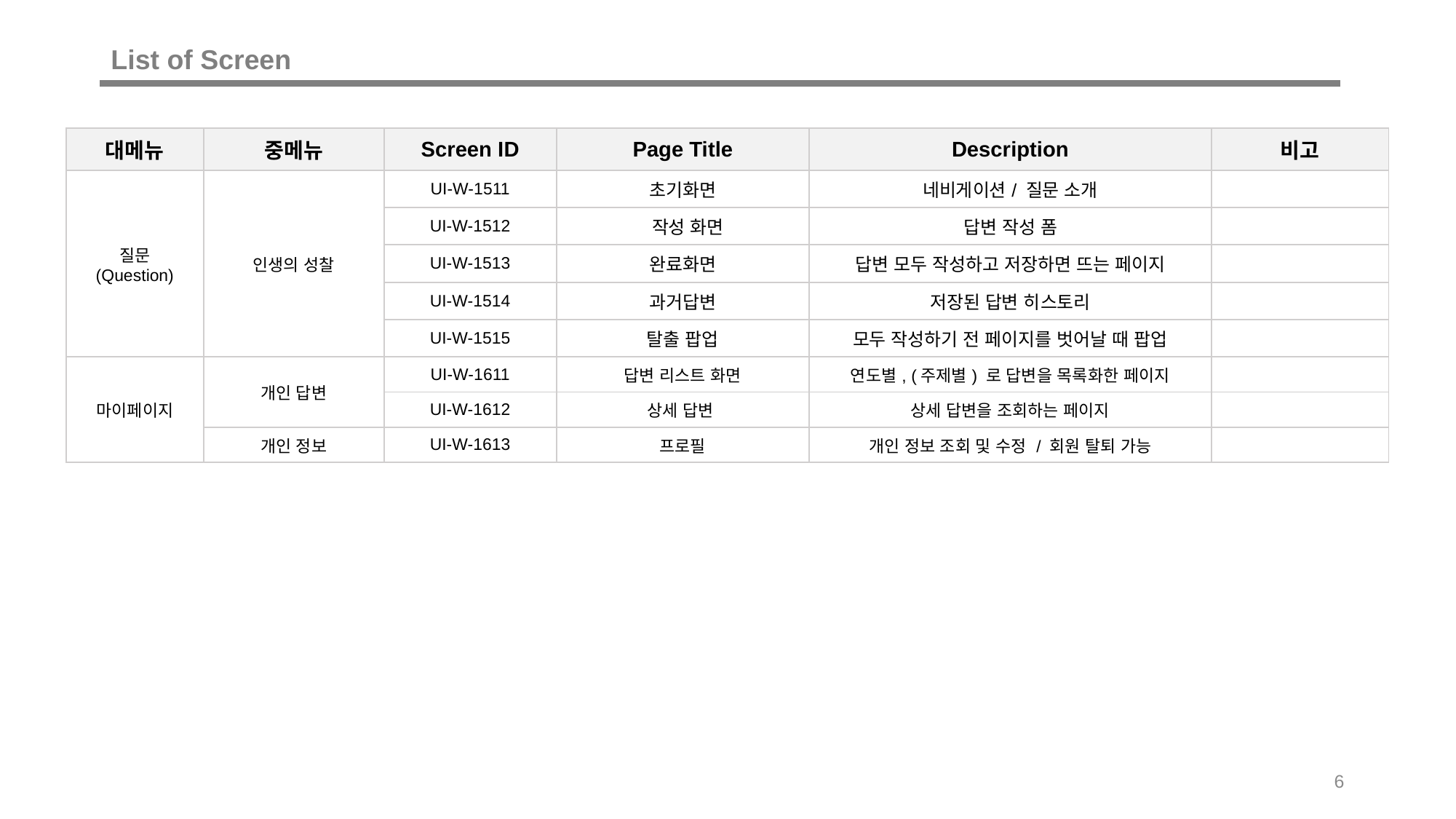

List of Screen
| 대메뉴 | 중메뉴 | Screen ID | Page Title | Description | 비고 |
| --- | --- | --- | --- | --- | --- |
| 질문 (Question) | 인생의 성찰 | UI-W-1511 | 초기화면 | 네비게이션/ 질문 소개 |  |
|  |  | UI-W-1512 | 작성 화면 | 답변 작성 폼 |  |
|  |  | UI-W-1513 | 완료화면 | 답변 모두 작성하고 저장하면 뜨는 페이지 |  |
|  |  | UI-W-1514 | 과거답변 | 저장된 답변 히스토리 |  |
|  |  | UI-W-1515 | 탈출 팝업 | 모두 작성하기 전 페이지를 벗어날 때 팝업 |  |
| 마이페이지 | 개인 답변 | UI-W-1611 | 답변 리스트 화면 | 연도별, (주제별) 로 답변을 목록화한 페이지 |  |
|  |  | UI-W-1612 | 상세 답변 | 상세 답변을 조회하는 페이지 |  |
|  | 개인 정보 | UI-W-1613 | 프로필 | 개인 정보 조회 및 수정 / 회원 탈퇴 가능 |  |
6